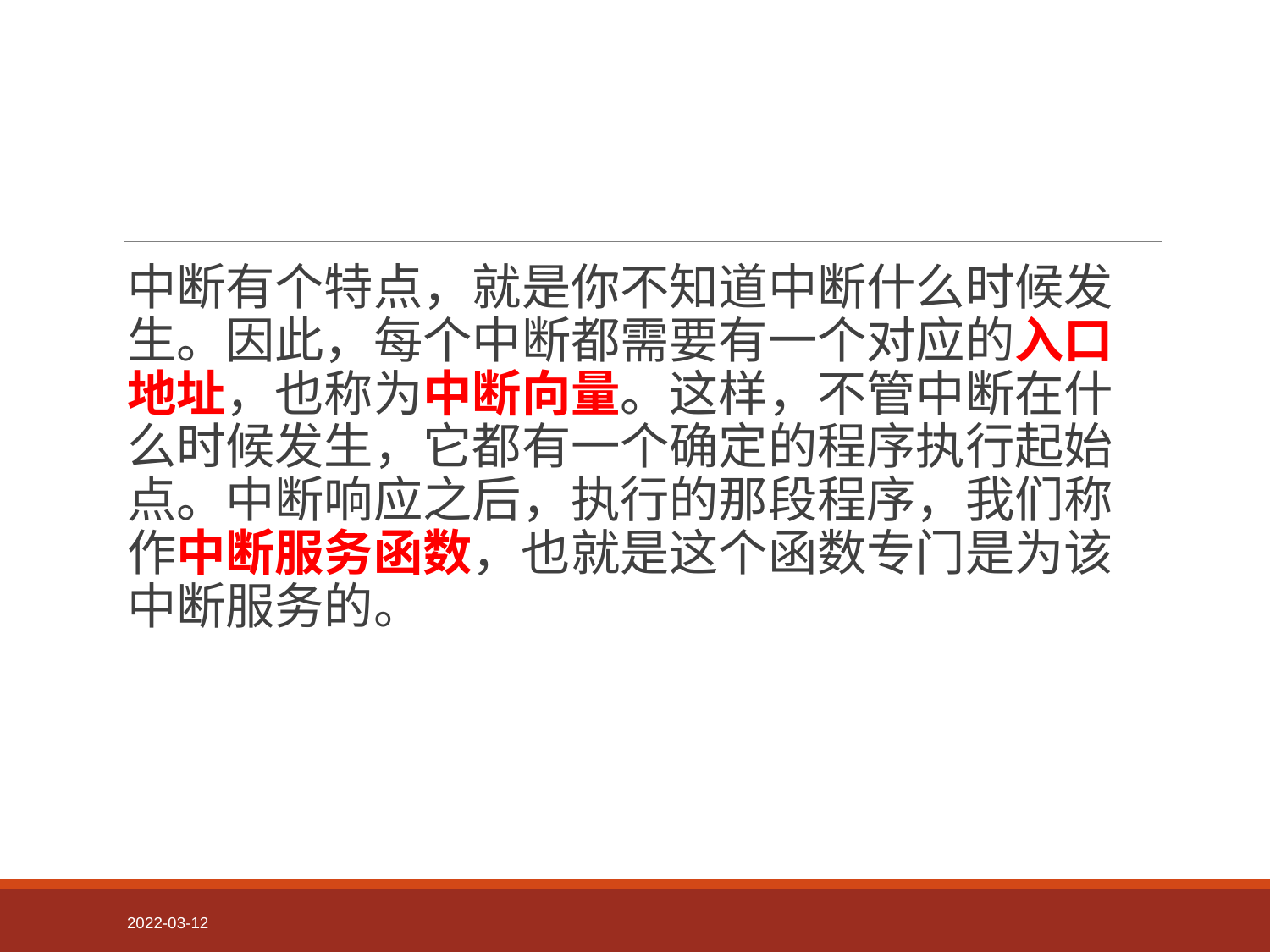

中断有个特点，就是你不知道中断什么时候发生。因此，每个中断都需要有一个对应的入口地址，也称为中断向量。这样，不管中断在什么时候发生，它都有一个确定的程序执行起始点。中断响应之后，执行的那段程序，我们称作中断服务函数，也就是这个函数专门是为该中断服务的。
2022-03-12